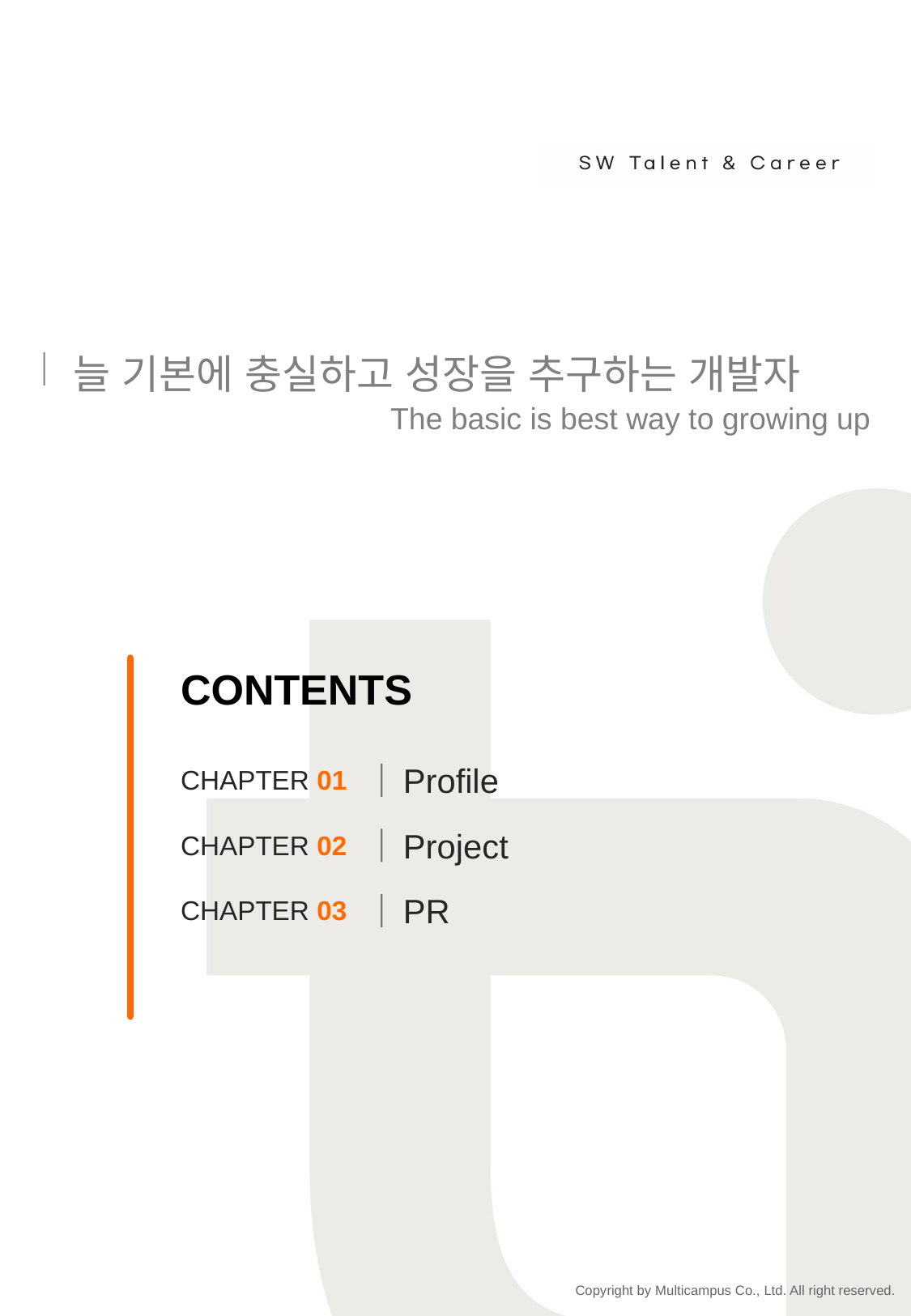

늘 기본에 충실하고 성장을 추구하는 개발자
The basic is best way to growing up
Profile
CHAPTER 01
Project
CHAPTER 02
PR
CHAPTER 03